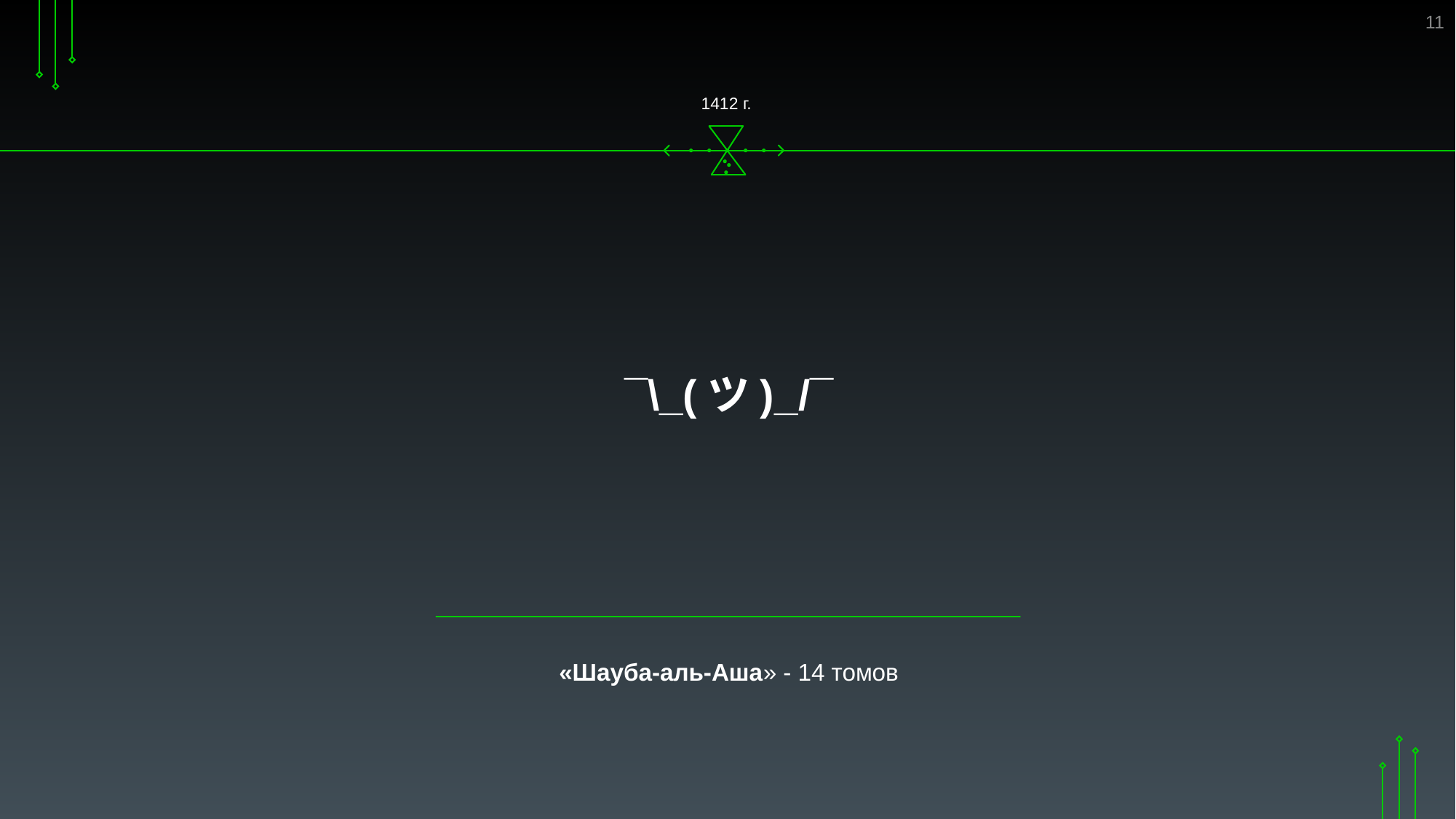

11
1412 г.
¯\_(ツ)_/¯
«Шауба-аль-Аша» - 14 томов